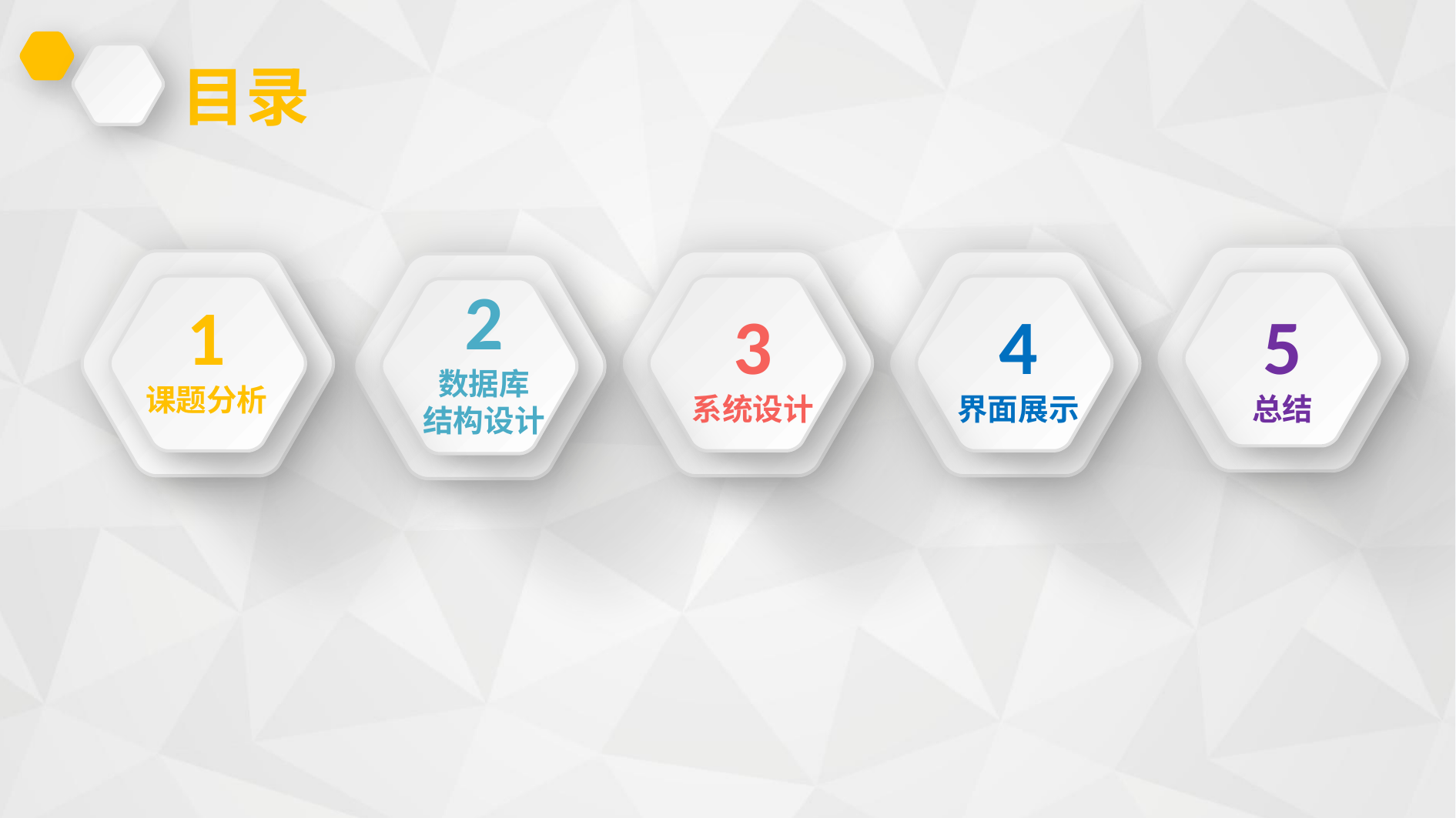

目录

2
数据库
结构设计

1
课题分析

3
系统设计
4
界面展示
5
总结